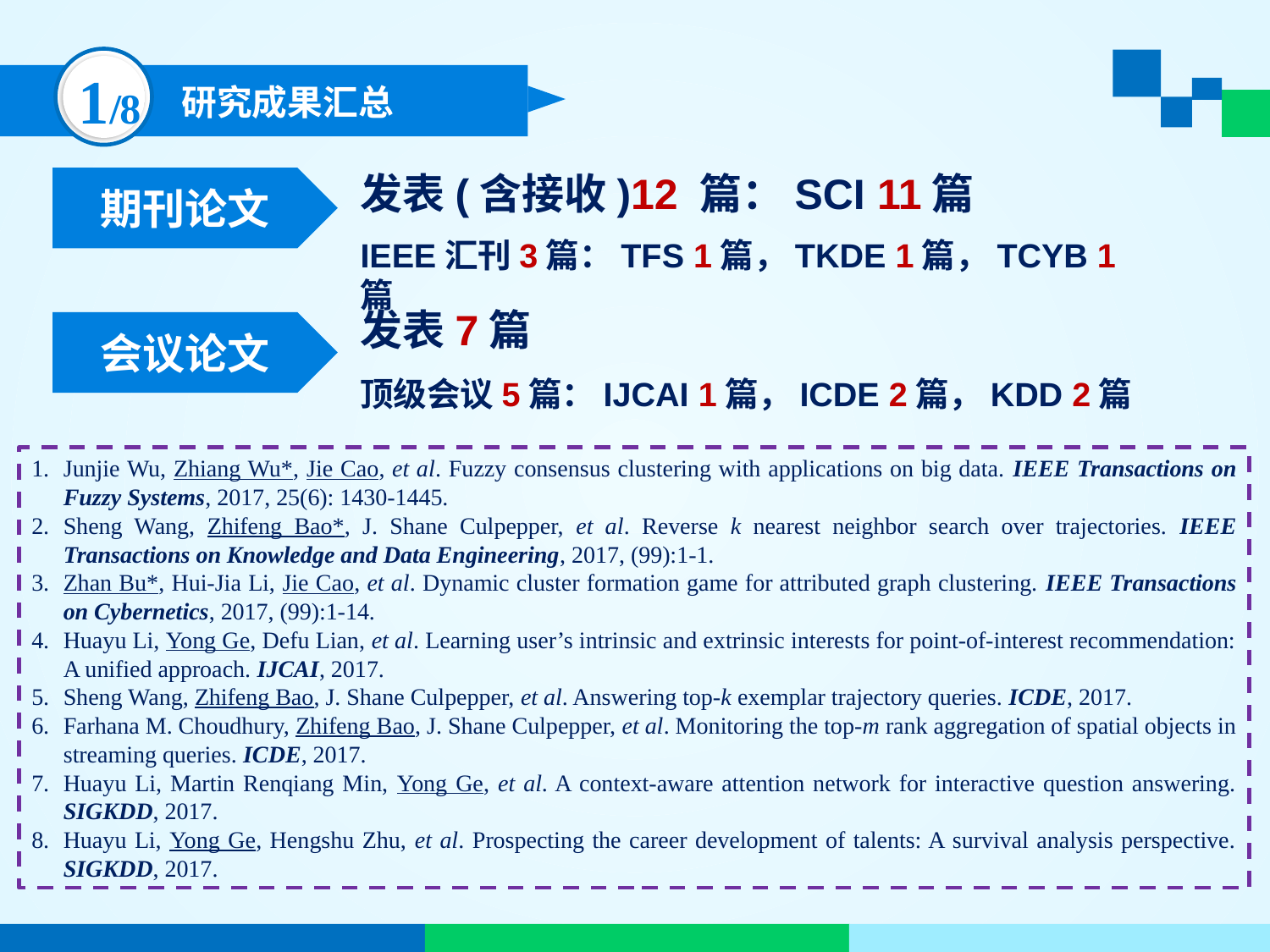

1/8

研究成果汇总
发表(含接收)12 篇：SCI 11篇
期刊论文
IEEE汇刊3篇：TFS 1篇，TKDE 1篇，TCYB 1篇
发表7篇
会议论文
顶级会议5篇：IJCAI 1篇，ICDE 2篇，KDD 2篇
Junjie Wu, Zhiang Wu*, Jie Cao, et al. Fuzzy consensus clustering with applications on big data. IEEE Transactions on Fuzzy Systems, 2017, 25(6): 1430-1445.
Sheng Wang, Zhifeng Bao*, J. Shane Culpepper, et al. Reverse k nearest neighbor search over trajectories. IEEE Transactions on Knowledge and Data Engineering, 2017, (99):1-1.
Zhan Bu*, Hui-Jia Li, Jie Cao, et al. Dynamic cluster formation game for attributed graph clustering. IEEE Transactions on Cybernetics, 2017, (99):1-14.
Huayu Li, Yong Ge, Defu Lian, et al. Learning user’s intrinsic and extrinsic interests for point-of-interest recommendation: A unified approach. IJCAI, 2017.
Sheng Wang, Zhifeng Bao, J. Shane Culpepper, et al. Answering top-k exemplar trajectory queries. ICDE, 2017.
Farhana M. Choudhury, Zhifeng Bao, J. Shane Culpepper, et al. Monitoring the top-m rank aggregation of spatial objects in streaming queries. ICDE, 2017.
Huayu Li, Martin Renqiang Min, Yong Ge, et al. A context-aware attention network for interactive question answering. SIGKDD, 2017.
Huayu Li, Yong Ge, Hengshu Zhu, et al. Prospecting the career development of talents: A survival analysis perspective. SIGKDD, 2017.